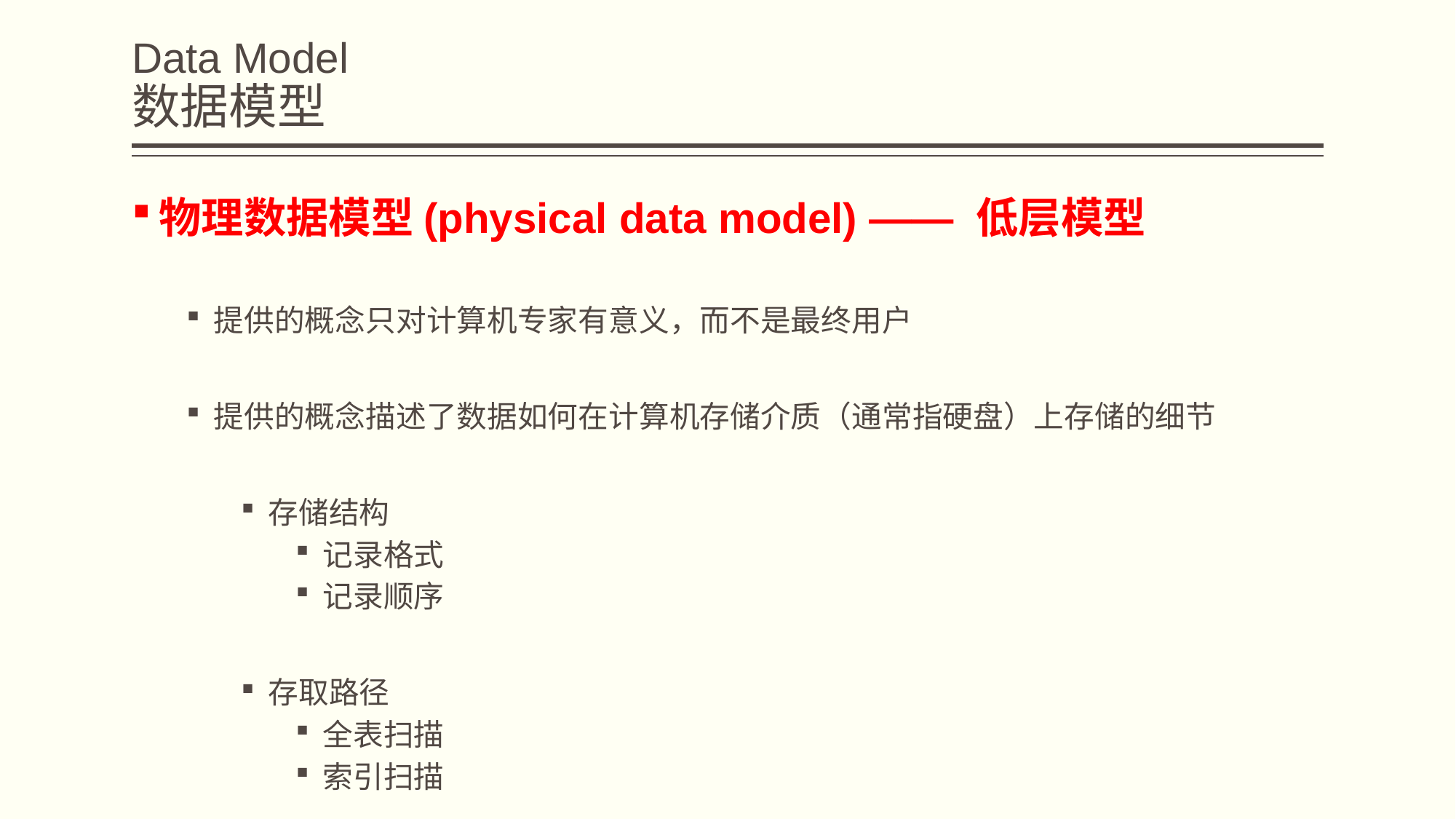

# Data Model 数据模型
物理数据模型(physical data model) —— 低层模型

提供的概念只对计算机专家有意义，而不是最终用户

提供的概念描述了数据如何在计算机存储介质（通常指硬盘）上存储的细节

存储结构
记录格式
记录顺序

存取路径
全表扫描
索引扫描